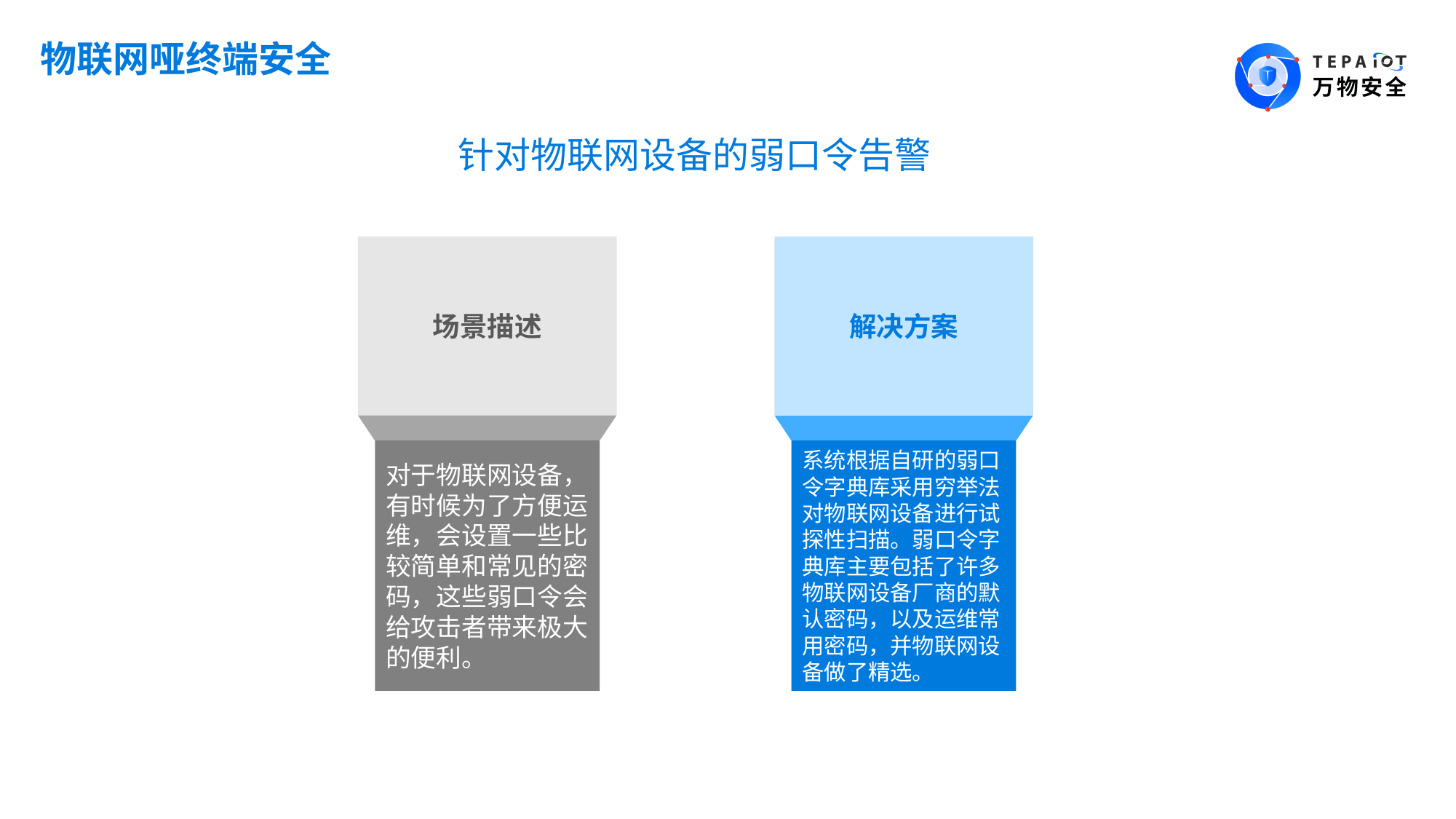

物联网哑终端安全
针对物联网设备的弱口令告警
场景描述
解决方案

对于物联网设备，有时候为了方便运维，会设置一些比较简单和常见的密码，这些弱口令会给攻击者带来极大的便利。
系统根据自研的弱口令字典库采用穷举法对物联网设备进行试探性扫描。弱口令字典库主要包括了许多物联网设备厂商的默认密码，以及运维常用密码，并物联网设备做了精选。
帮助银行安保部门保障资产弱点检测的全面性和高效性